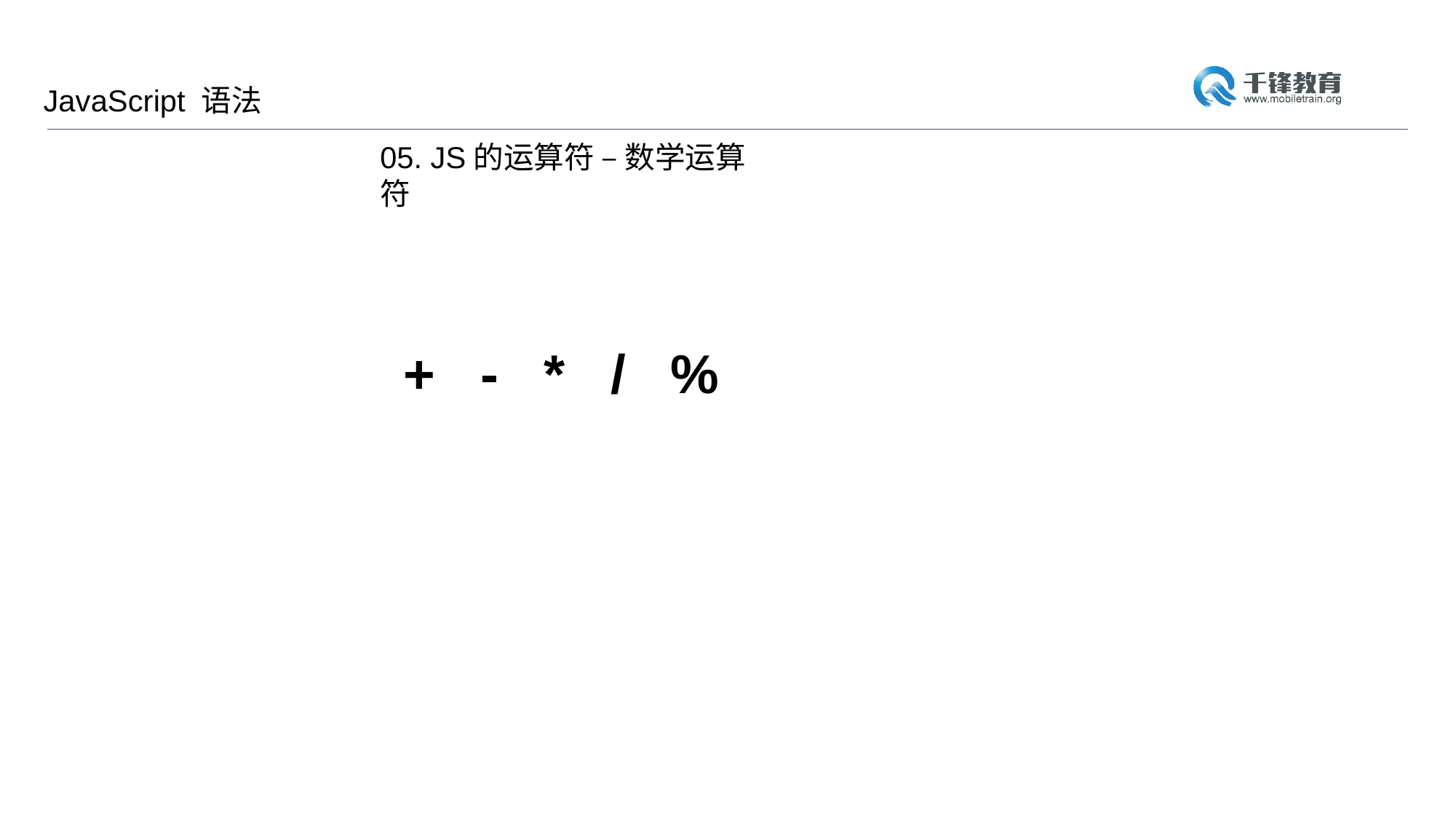

JavaScript 语法
05. JS的运算符 – 数学运算符
+   -   *   /   %